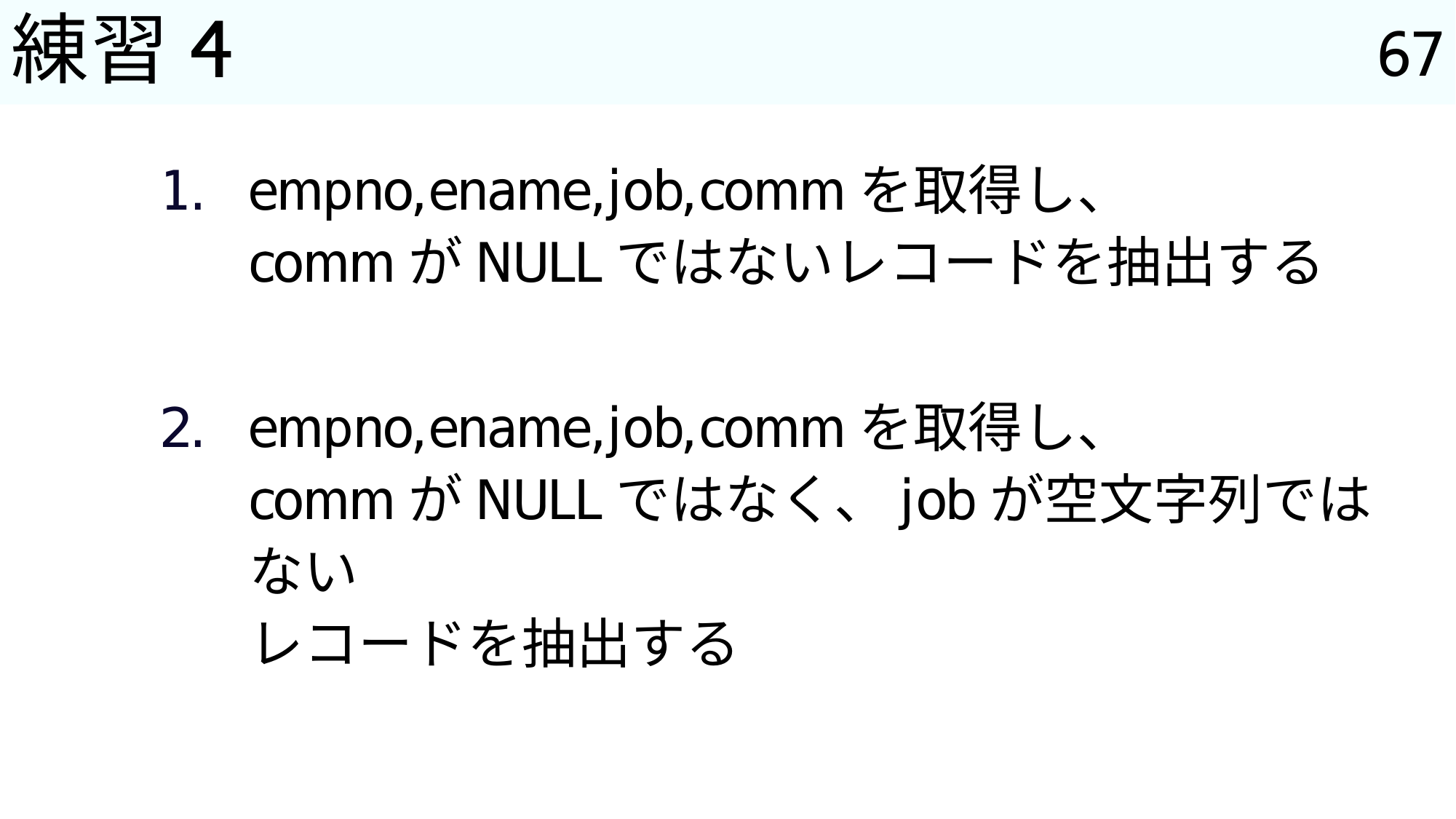

67
# 練習4
empno,ename,job,commを取得し、
commがNULLではないレコードを抽出する

empno,ename,job,commを取得し、
commがNULLではなく、jobが空文字列ではない
レコードを抽出する